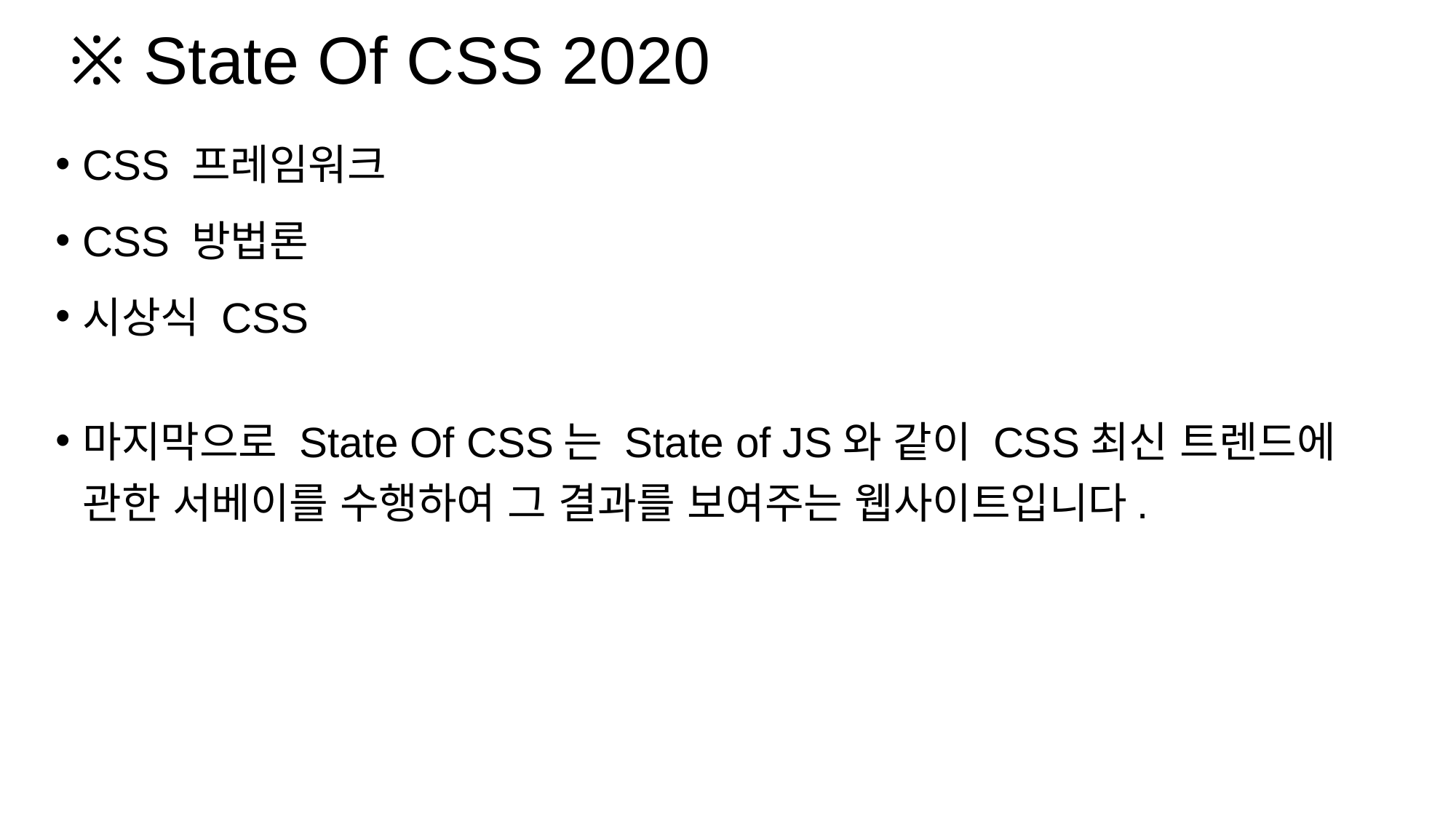

# ※ State Of CSS 2020
CSS 프레임워크
CSS 방법론
시상식 CSS
마지막으로 State Of CSS는 State of JS와 같이 CSS최신 트렌드에 관한 서베이를 수행하여 그 결과를 보여주는 웹사이트입니다.